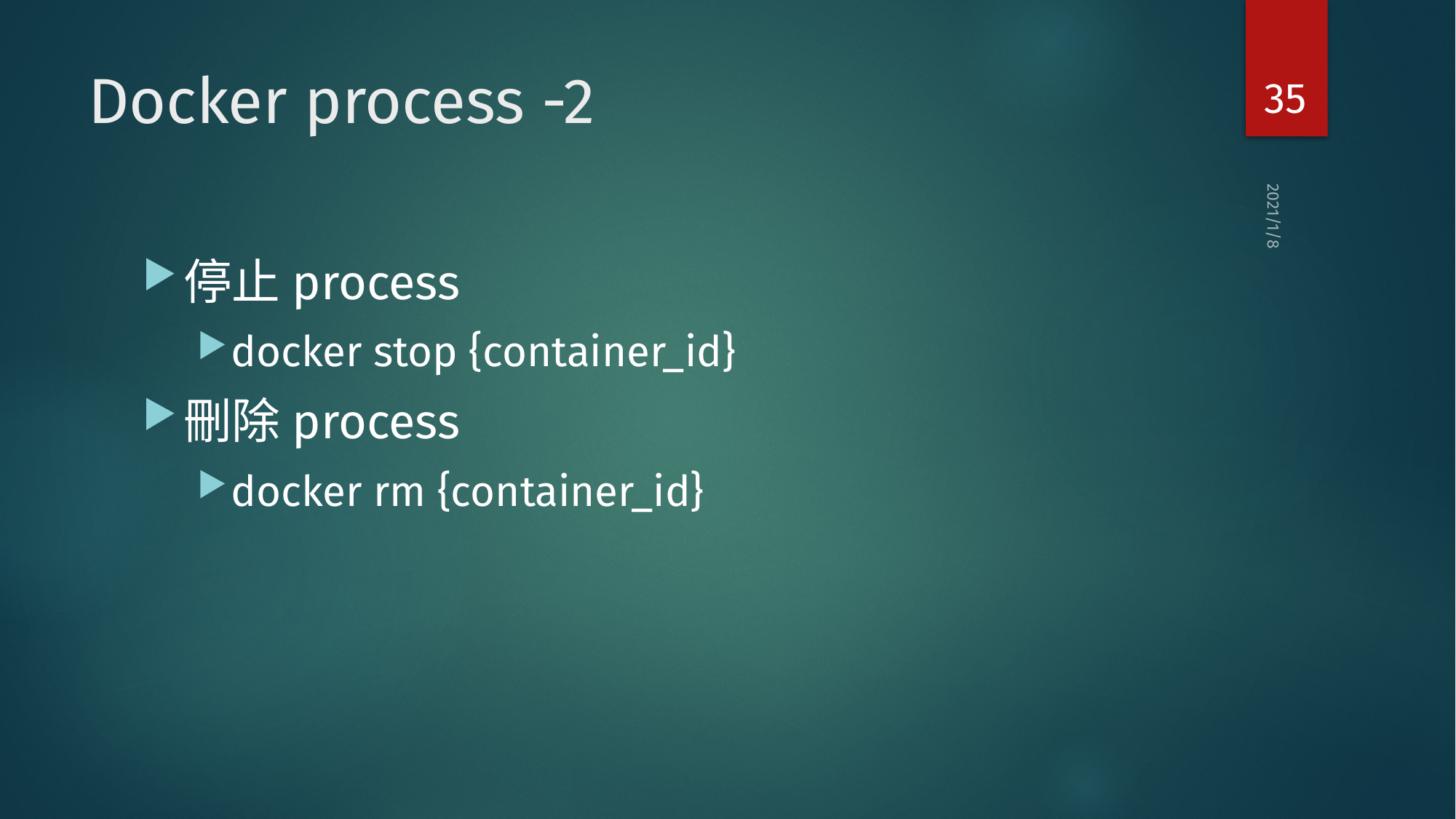

35
# Docker process -2
2021/1/8
停止process
docker stop {container_id}
刪除process
docker rm {container_id}